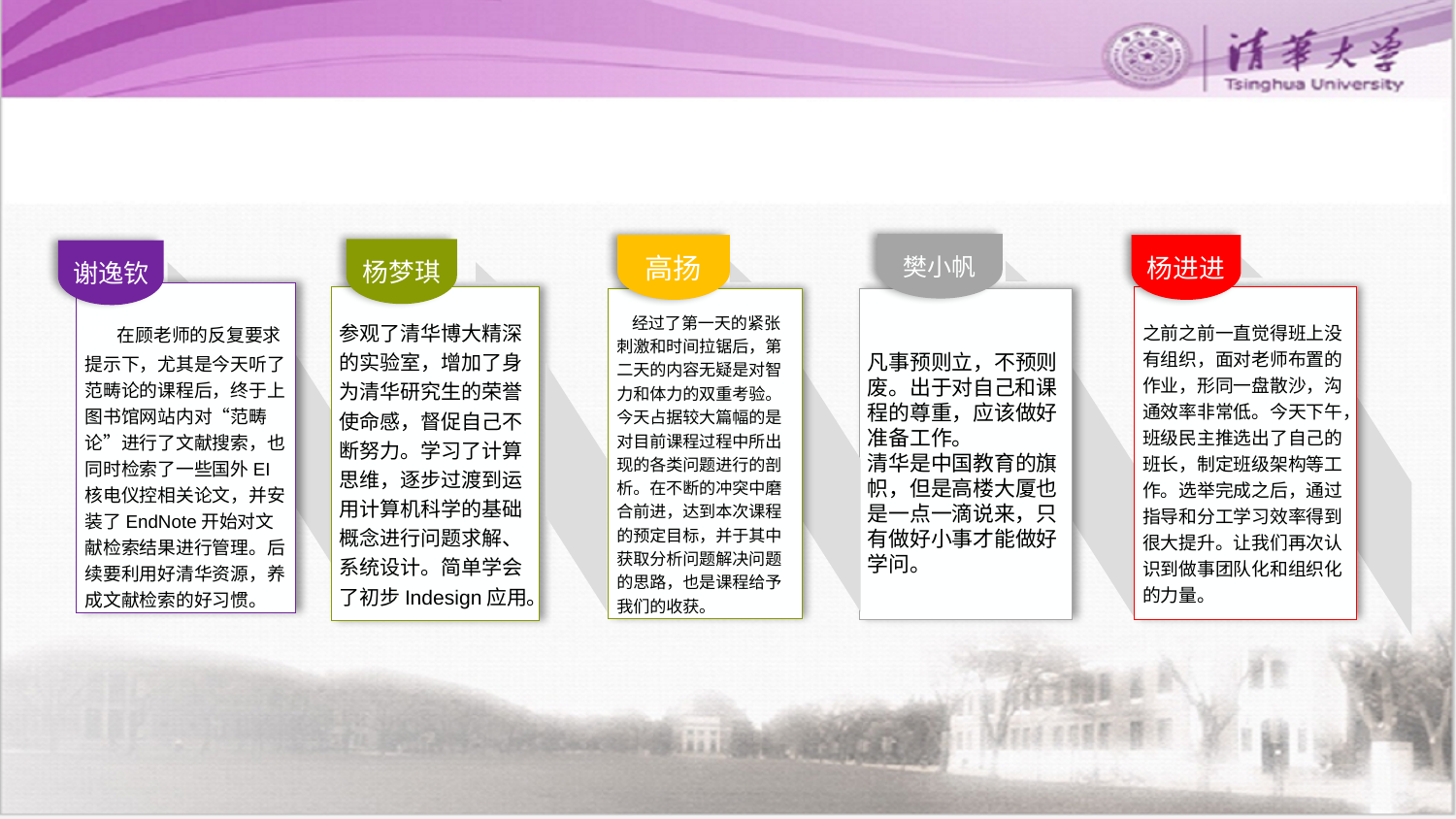

樊小帆
高扬
杨进进
杨梦琪
谢逸钦

天在顾老师的反复要求提示下，尤其是今天听了范畴论的课程后，终于上图书馆网站内对“范畴论”进行了文献搜索，也同时检索了一些国外EI核电仪控相关论文，并安装了EndNote开始对文献检索结果进行管理。后续要利用好清华资源，养成文献检索的好习惯。
参观了清华博大精深的实验室，增加了身为清华研究生的荣誉使命感，督促自己不断努力。学习了计算思维，逐步过渡到运用计算机科学的基础概念进行问题求解、系统设计。简单学会了初步Indesign应用。
之前之前一直觉得班上没有组织，面对老师布置的作业，形同一盘散沙，沟通效率非常低。今天下午，班级民主推选出了自己的班长，制定班级架构等工作。选举完成之后，通过指导和分工学习效率得到很大提升。让我们再次认识到做事团队化和组织化的力量。
凡事预则立，不预则废。出于对自己和课程的尊重，应该做好准备工作。
清华是中国教育的旗帜，但是高楼大厦也是一点一滴说来，只有做好小事才能做好学问。
在经过了第一天的紧张刺激和时间拉锯后，第二天的内容无疑是对智力和体力的双重考验。今天占据较大篇幅的是对目前课程过程中所出现的各类问题进行的剖析。在不断的冲突中磨合前进，达到本次课程的预定目标，并于其中获取分析问题解决问题的思路，也是课程给予我们的收获。